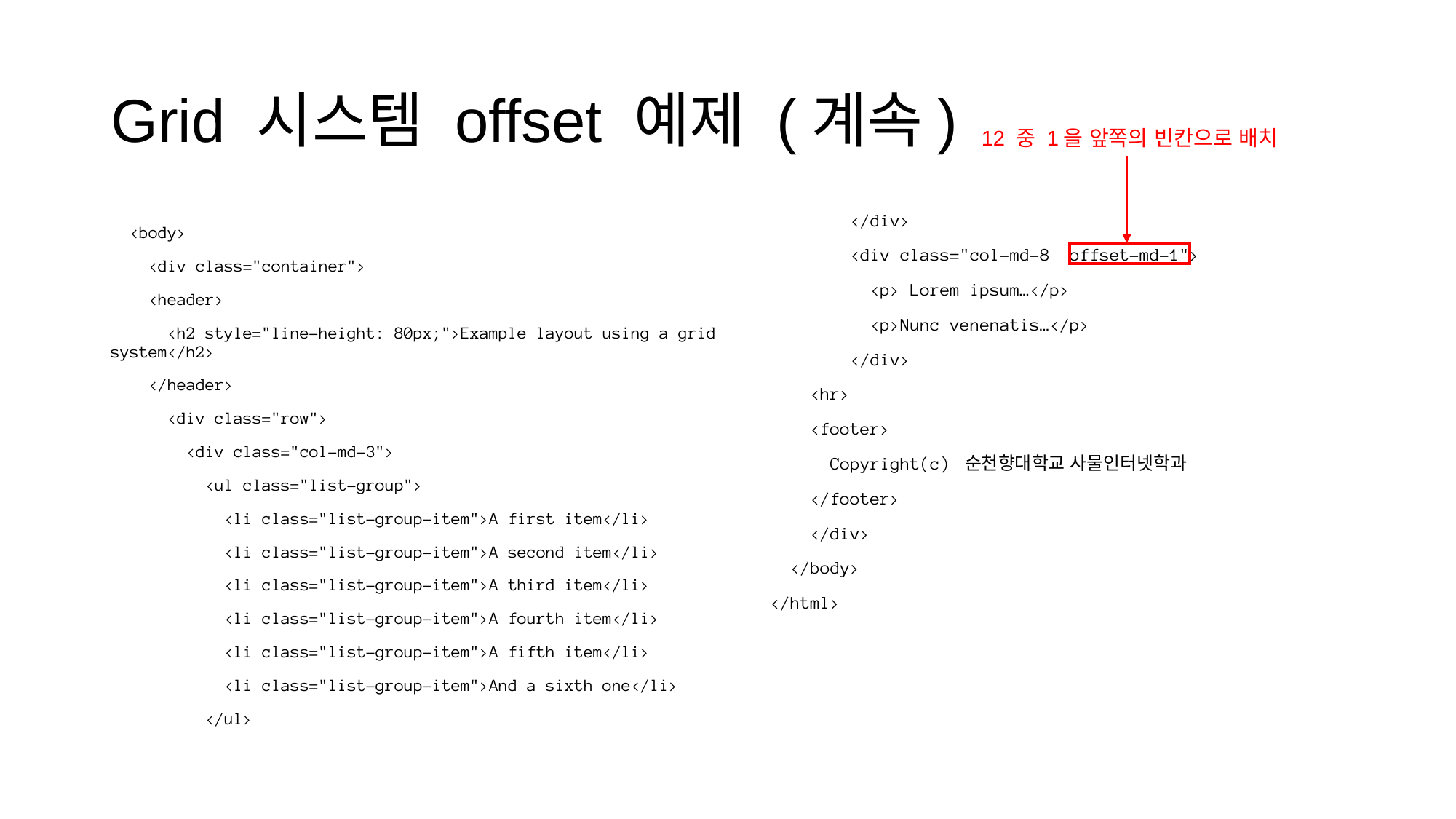

# Grid 시스템 offset 예제 (계속)
12 중 1을 앞쪽의 빈칸으로 배치
        </div>
        <div class="col-md-8  offset-md-1">
          <p> Lorem ipsum…</p>
          <p>Nunc venenatis…</p>
        </div>
    <hr>
    <footer>
      Copyright(c) 순천향대학교 사물인터넷학과
    </footer>
    </div>
  </body>
</html>

  <body>
    <div class="container">
    <header>
      <h2 style="line-height: 80px;">Example layout using a grid system</h2>
    </header>
      <div class="row">
        <div class="col-md-3">
          <ul class="list-group">
            <li class="list-group-item">A first item</li>
            <li class="list-group-item">A second item</li>
            <li class="list-group-item">A third item</li>
            <li class="list-group-item">A fourth item</li>
            <li class="list-group-item">A fifth item</li>
            <li class="list-group-item">And a sixth one</li>
          </ul>